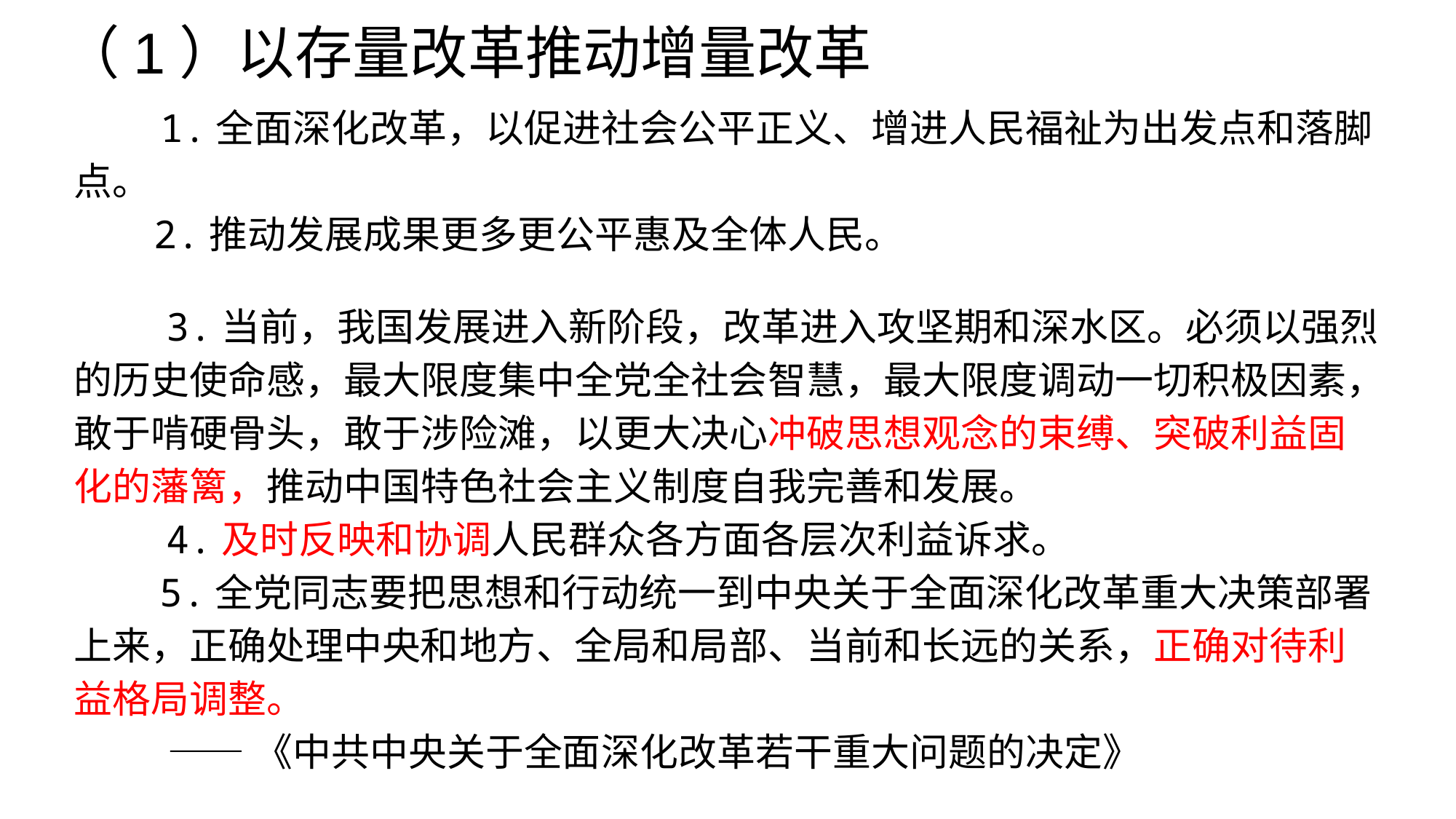

（1）以存量改革推动增量改革
    1.全面深化改革，以促进社会公平正义、增进人民福祉为出发点和落脚点。
    2.推动发展成果更多更公平惠及全体人民。

    3.当前，我国发展进入新阶段，改革进入攻坚期和深水区。必须以强烈的历史使命感，最大限度集中全党全社会智慧，最大限度调动一切积极因素，敢于啃硬骨头，敢于涉险滩，以更大决心冲破思想观念的束缚、突破利益固化的藩篱，推动中国特色社会主义制度自我完善和发展。
    4.及时反映和协调人民群众各方面各层次利益诉求。
        5.全党同志要把思想和行动统一到中央关于全面深化改革重大决策部署上来，正确处理中央和地方、全局和局部、当前和长远的关系，正确对待利益格局调整。
           ——《中共中央关于全面深化改革若干重大问题的决定》